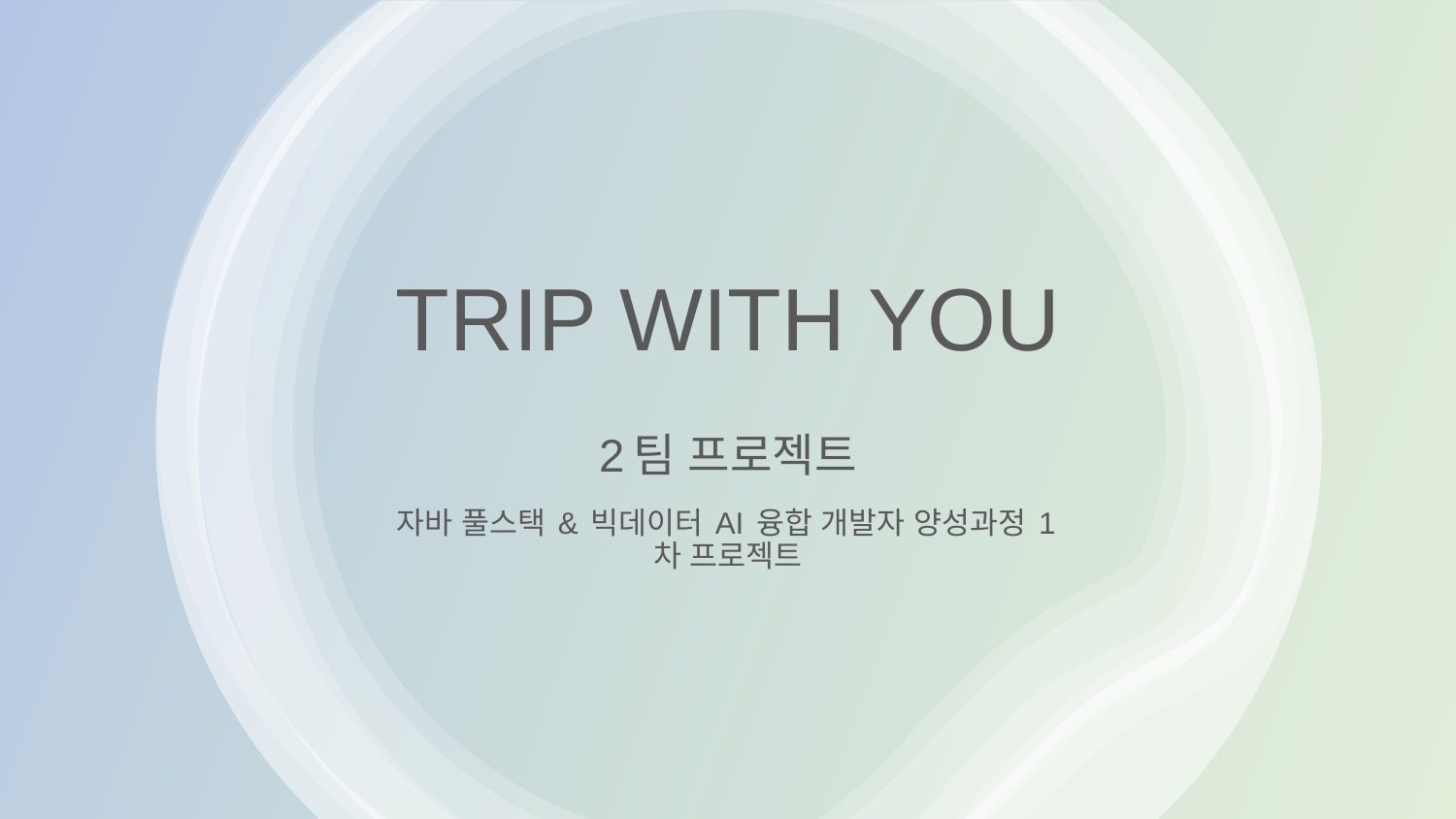

# TRIP WITH YOU 2팀 프로젝트
자바 풀스택 & 빅데이터 AI 융합 개발자 양성과정 1차 프로젝트